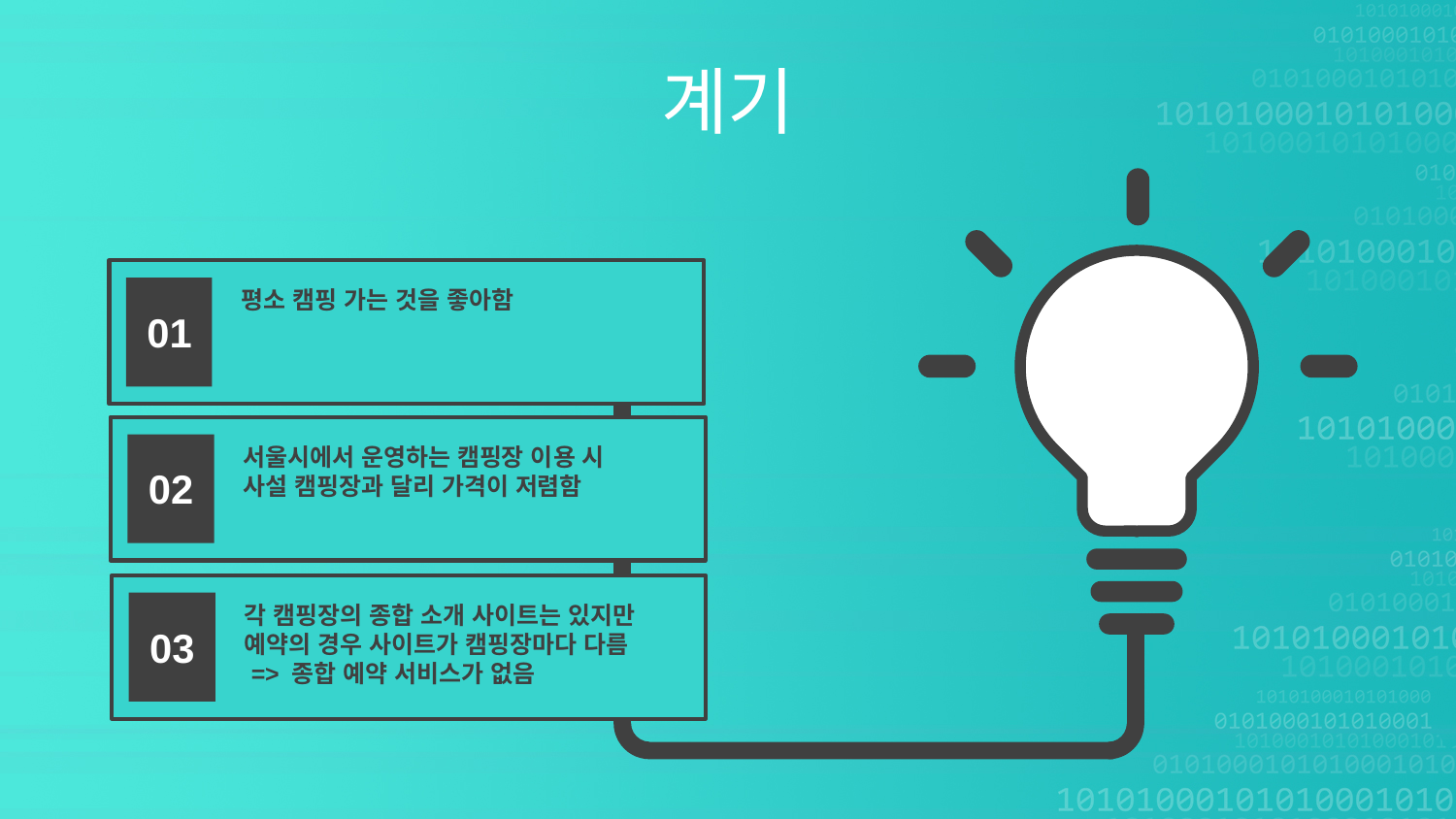

계기

평소 캠핑 가는 것을 좋아함

01

서울시에서 운영하는 캠핑장 이용 시
사설 캠핑장과 달리 가격이 저렴함
02

각 캠핑장의 종합 소개 사이트는 있지만
예약의 경우 사이트가 캠핑장마다 다름
 => 종합 예약 서비스가 없음

03